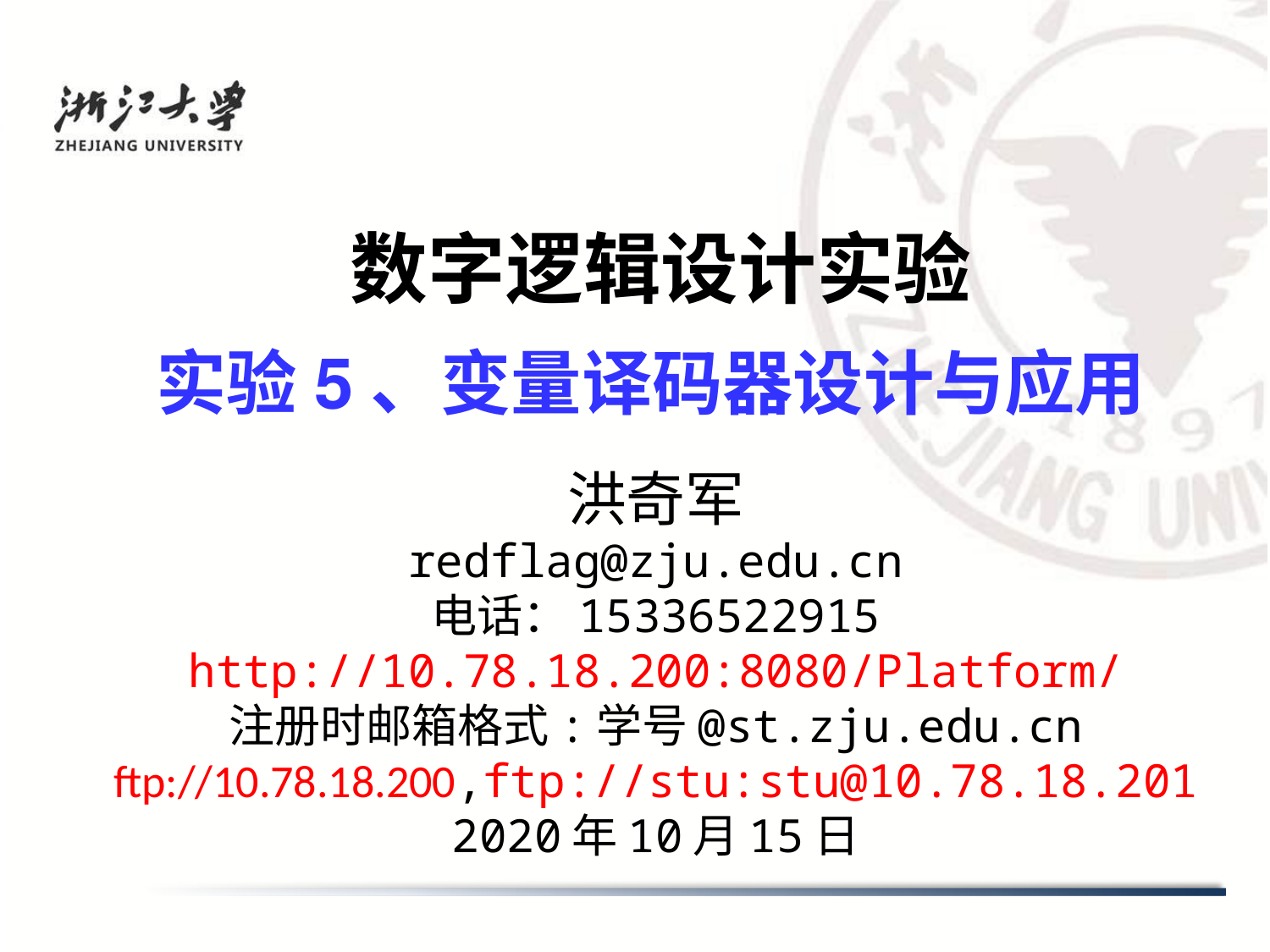

# 数字逻辑设计实验
实验5、变量译码器设计与应用
洪奇军
redflag@zju.edu.cn
电话：15336522915
http://10.78.18.200:8080/Platform/
注册时邮箱格式:学号@st.zju.edu.cn
ftp://10.78.18.200,ftp://stu:stu@10.78.18.201
2020年10月15日